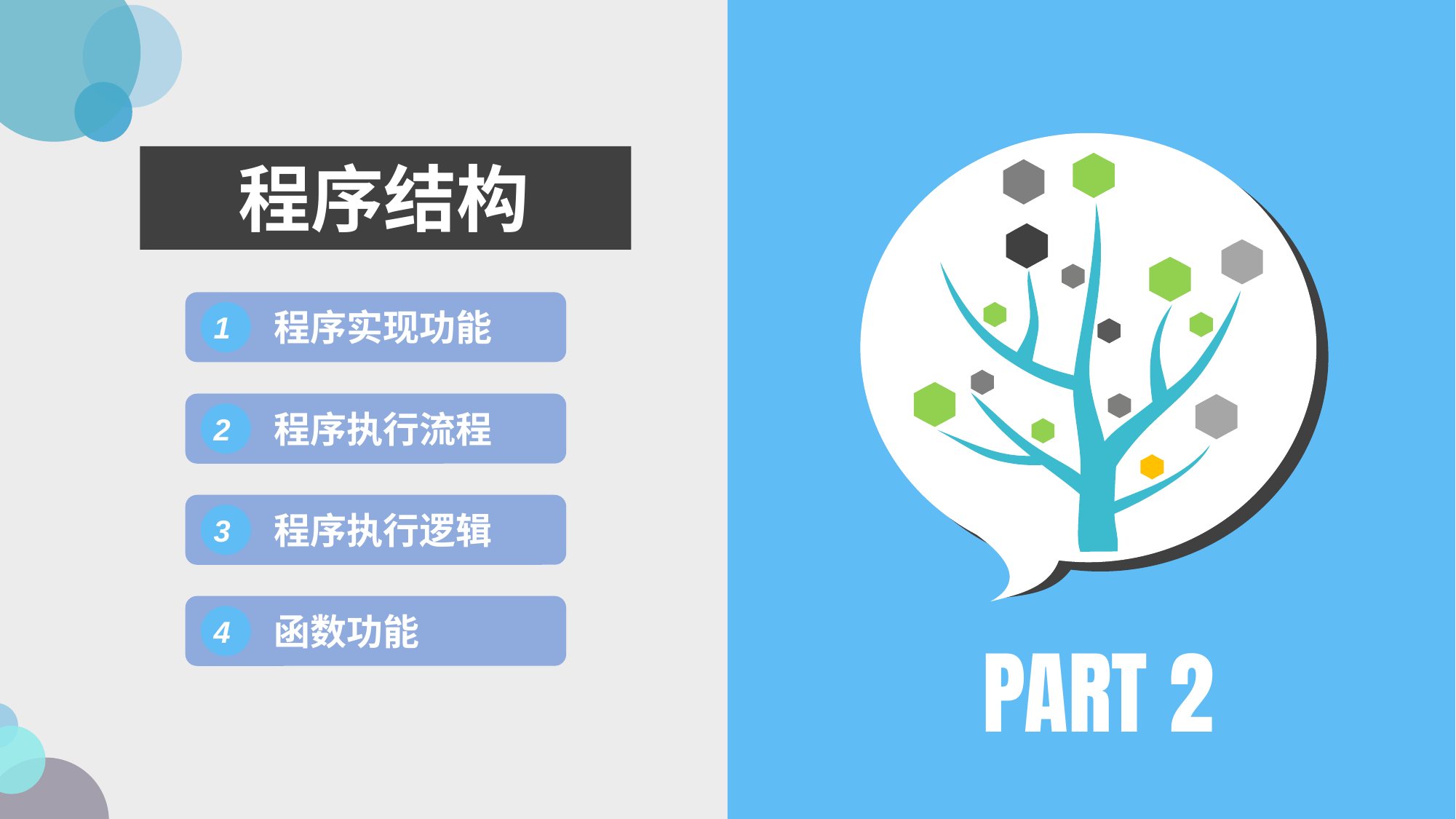

程序结构

程序实现功能

1

程序执行流程

2

程序执行逻辑

3

函数功能

4
PART 2